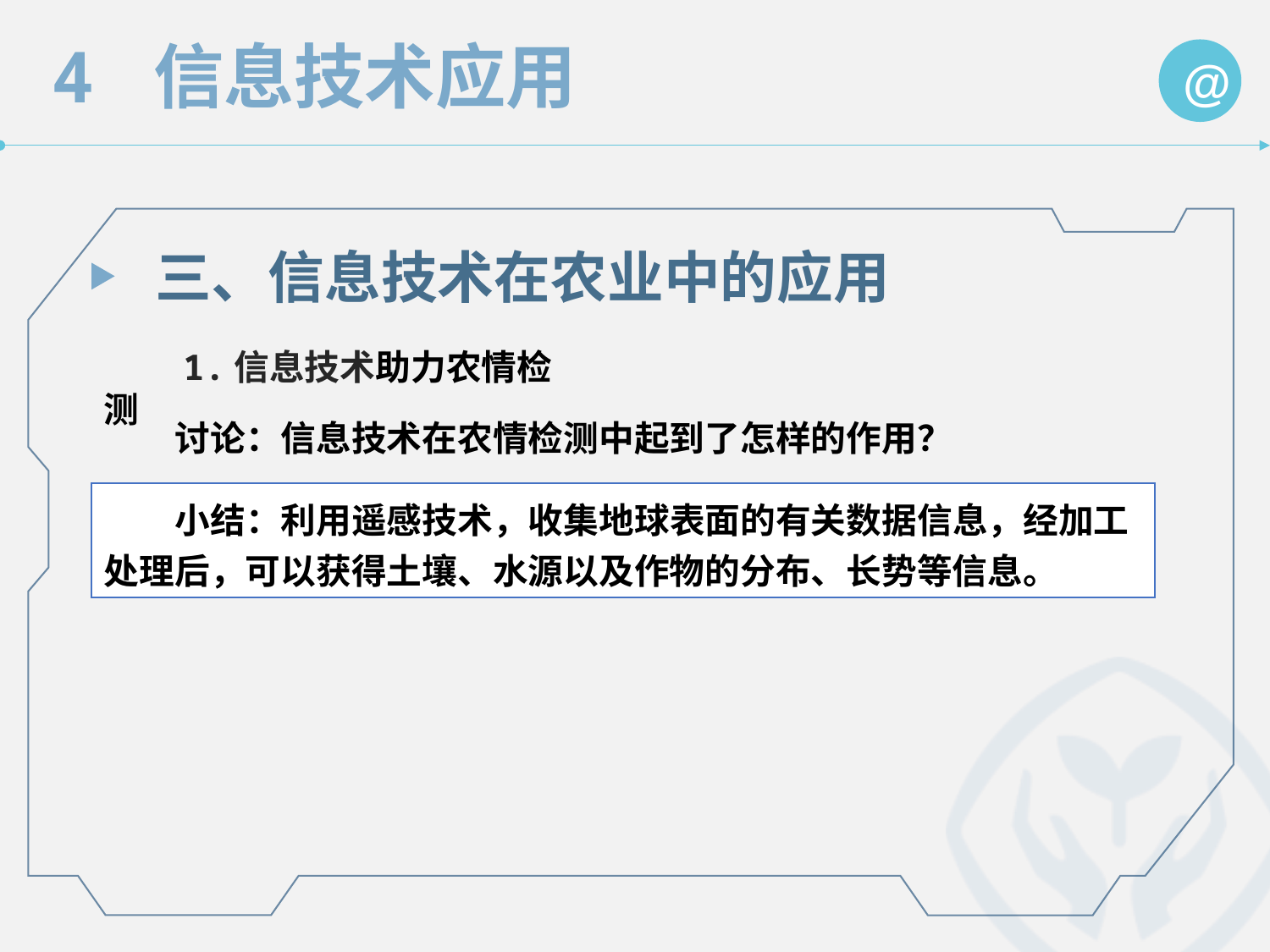

三、信息技术在农业中的应用

　　1.信息技术助力农情检测
　　讨论：信息技术在农情检测中起到了怎样的作用？
　　小结：利用遥感技术，收集地球表面的有关数据信息，经加工处理后，可以获得土壤、水源以及作物的分布、长势等信息。